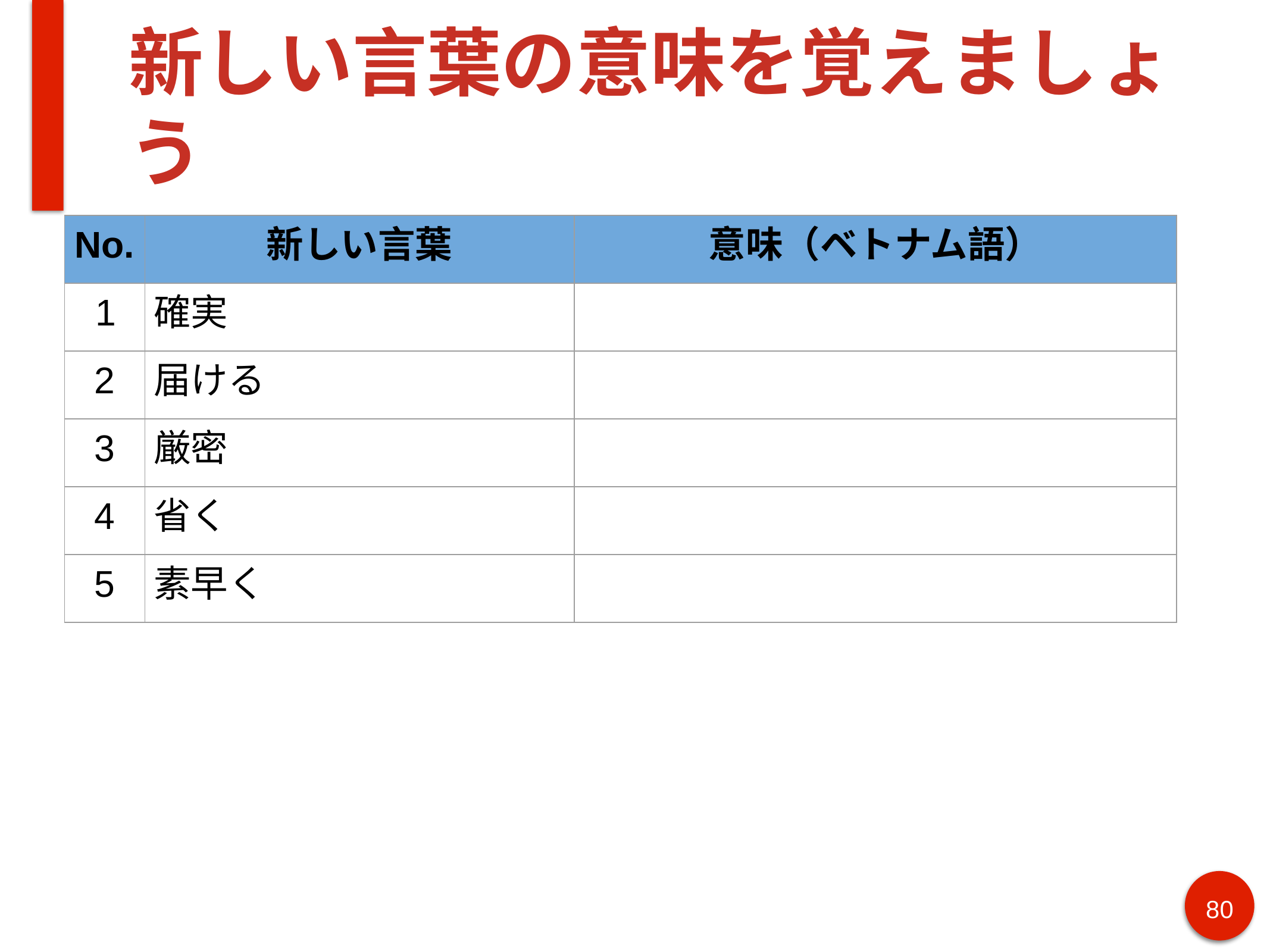

# 新しい言葉の意味を覚えましょう
| No. | 新しい言葉 | 意味（ベトナム語） |
| --- | --- | --- |
| 1 | 確実 |  |
| 2 | 届ける |  |
| 3 | 厳密 |  |
| 4 | 省く |  |
| 5 | 素早く |  |
80